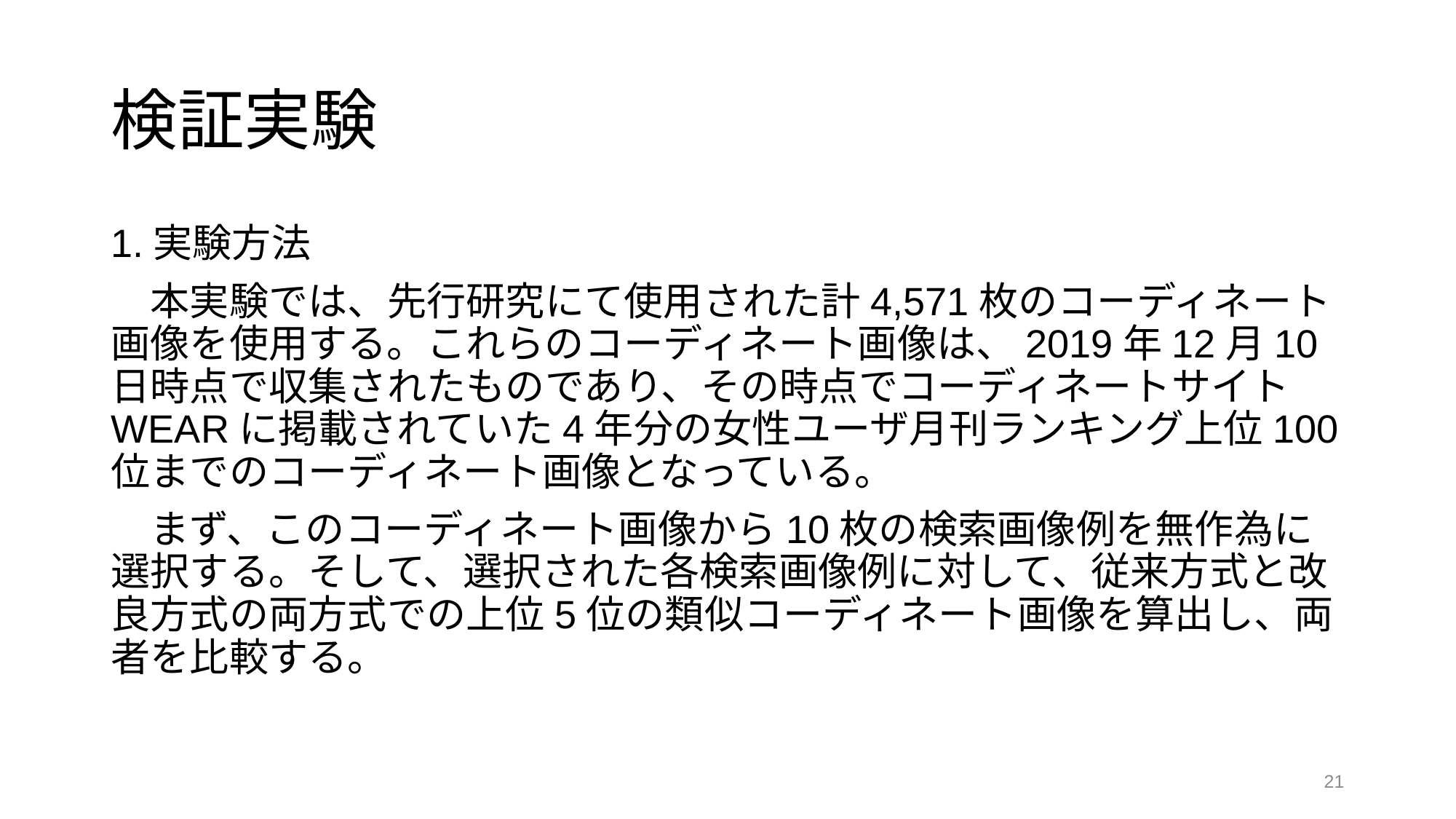

# 検証実験
1.実験方法
　本実験では、先行研究にて使用された計4,571枚のコーディネート画像を使用する。これらのコーディネート画像は、2019年12月10日時点で収集されたものであり、その時点でコーディネートサイトWEARに掲載されていた4年分の女性ユーザ月刊ランキング上位100位までのコーディネート画像となっている。
　まず、このコーディネート画像から10枚の検索画像例を無作為に選択する。そして、選択された各検索画像例に対して、従来方式と改良方式の両方式での上位5位の類似コーディネート画像を算出し、両者を比較する。
21